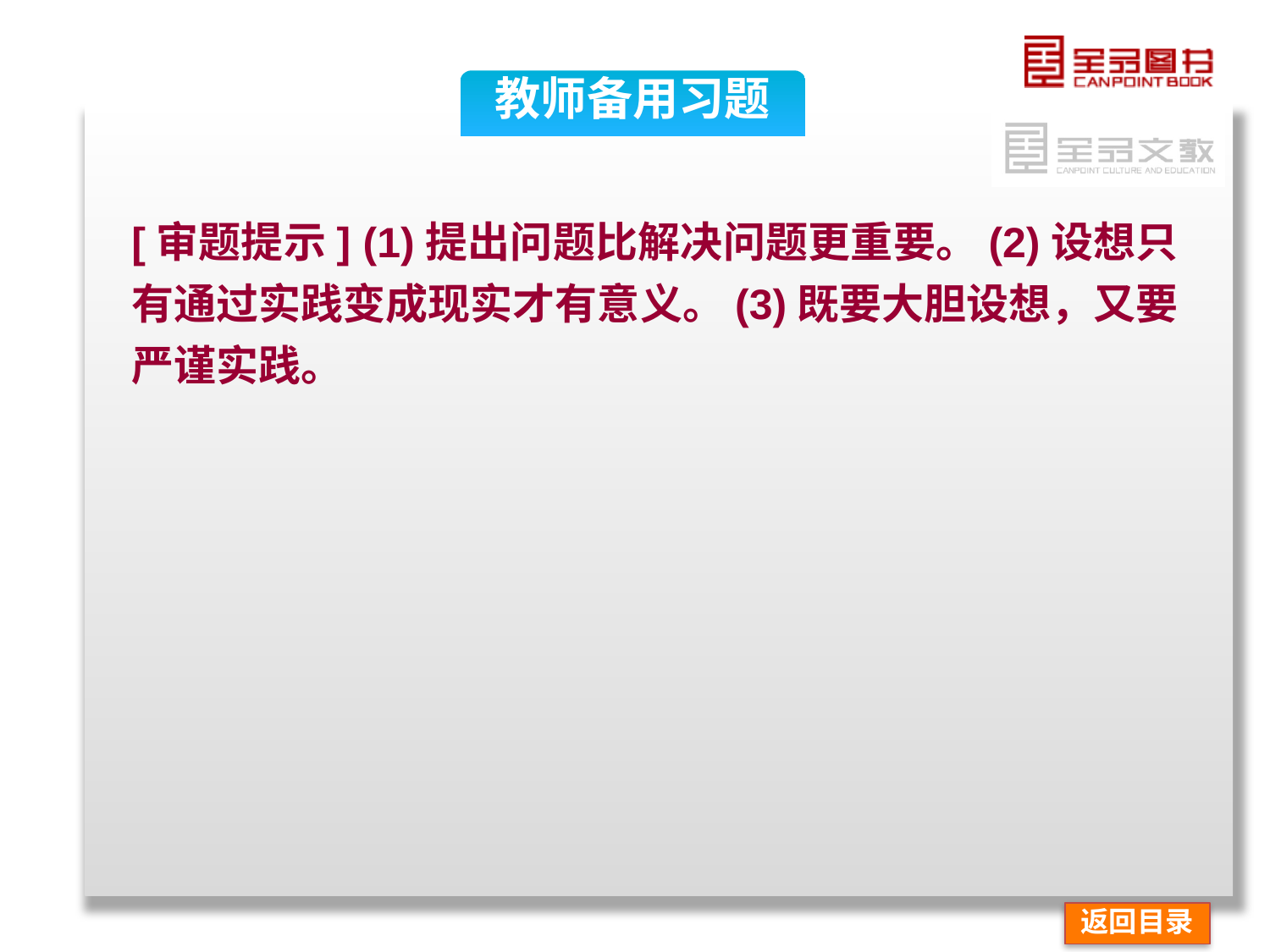

教师备用习题
[审题提示] (1)提出问题比解决问题更重要。(2)设想只有通过实践变成现实才有意义。(3)既要大胆设想，又要严谨实践。

返回目录